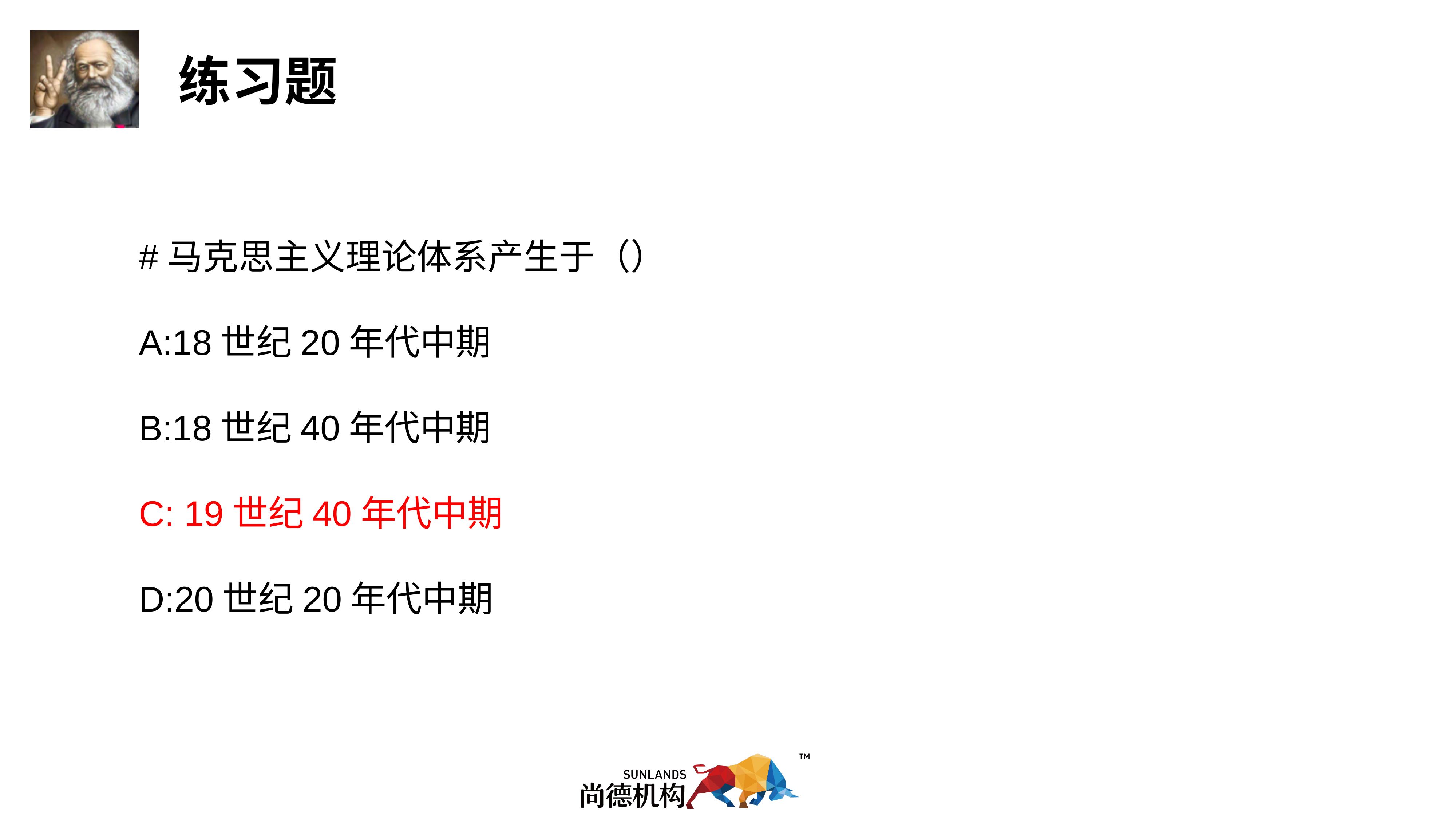

#马克思主义理论体系产生于（）
A:18世纪20年代中期
B:18世纪40年代中期
C: 19世纪40年代中期
D:20世纪20年代中期